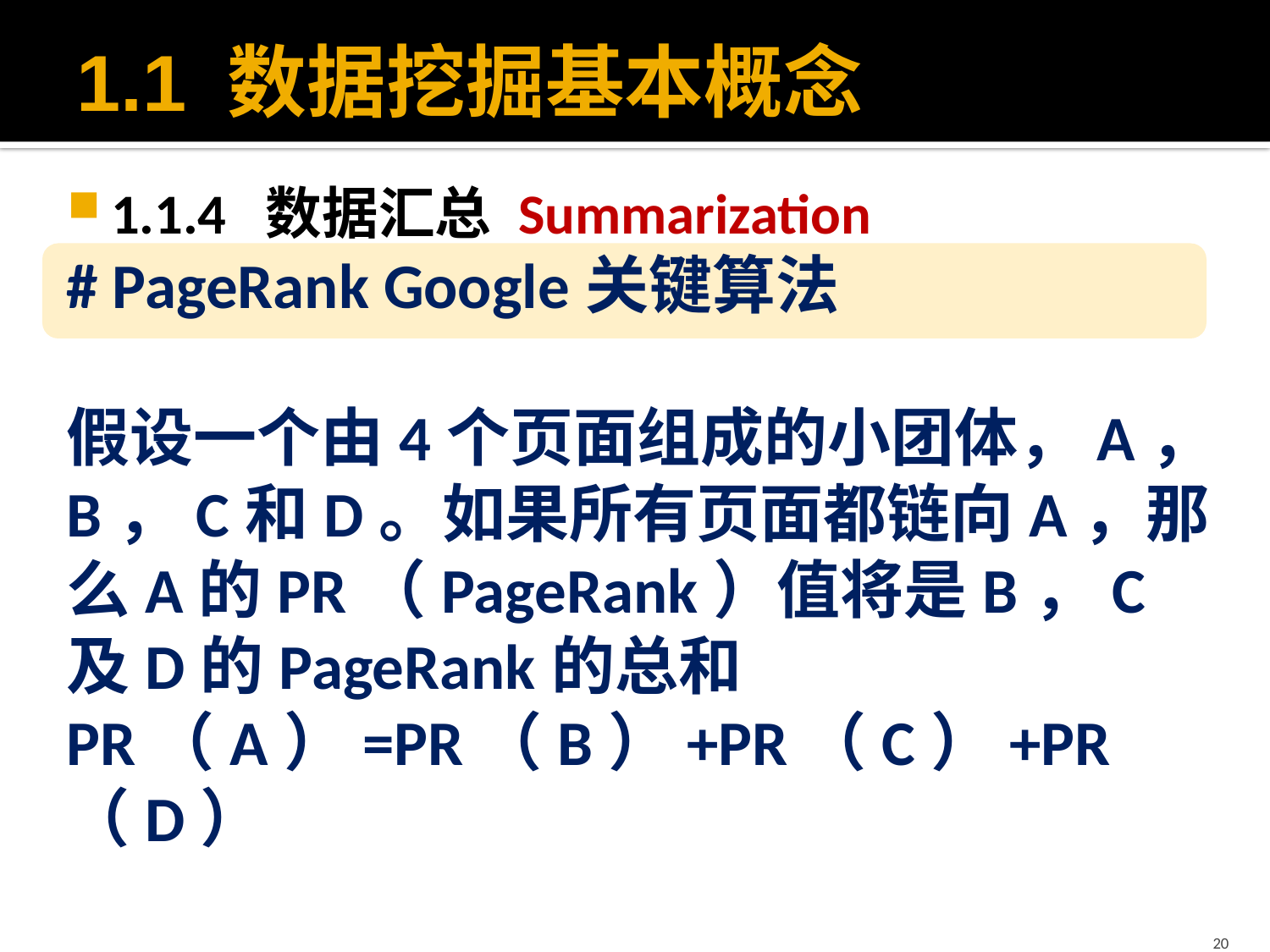

# 1.1 数据挖掘基本概念
1.1.4  数据汇总 Summarization
# PageRank Google关键算法

假设一个由4个页面组成的小团体，A，B，C和D。如果所有页面都链向A，那么A的PR（PageRank）值将是B，C及D的PageRank的总和
PR（A）=PR（B）+PR（C）+PR（D）

20